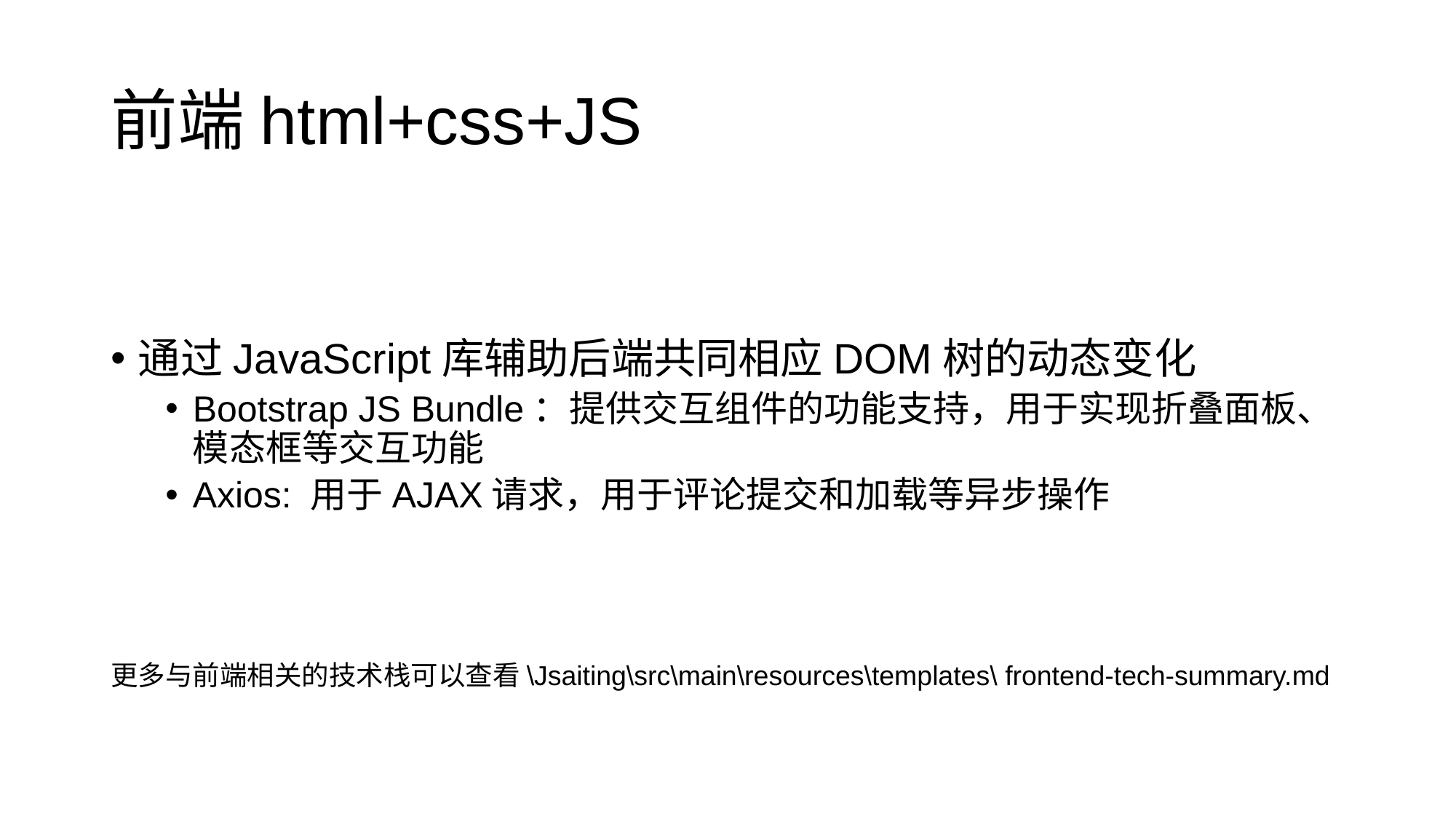

# 前端html+css+JS
通过JavaScript库辅助后端共同相应DOM树的动态变化
Bootstrap JS Bundle：提供交互组件的功能支持，用于实现折叠面板、模态框等交互功能
Axios: 用于AJAX请求，用于评论提交和加载等异步操作

更多与前端相关的技术栈可以查看\Jsaiting\src\main\resources\templates\ frontend-tech-summary.md